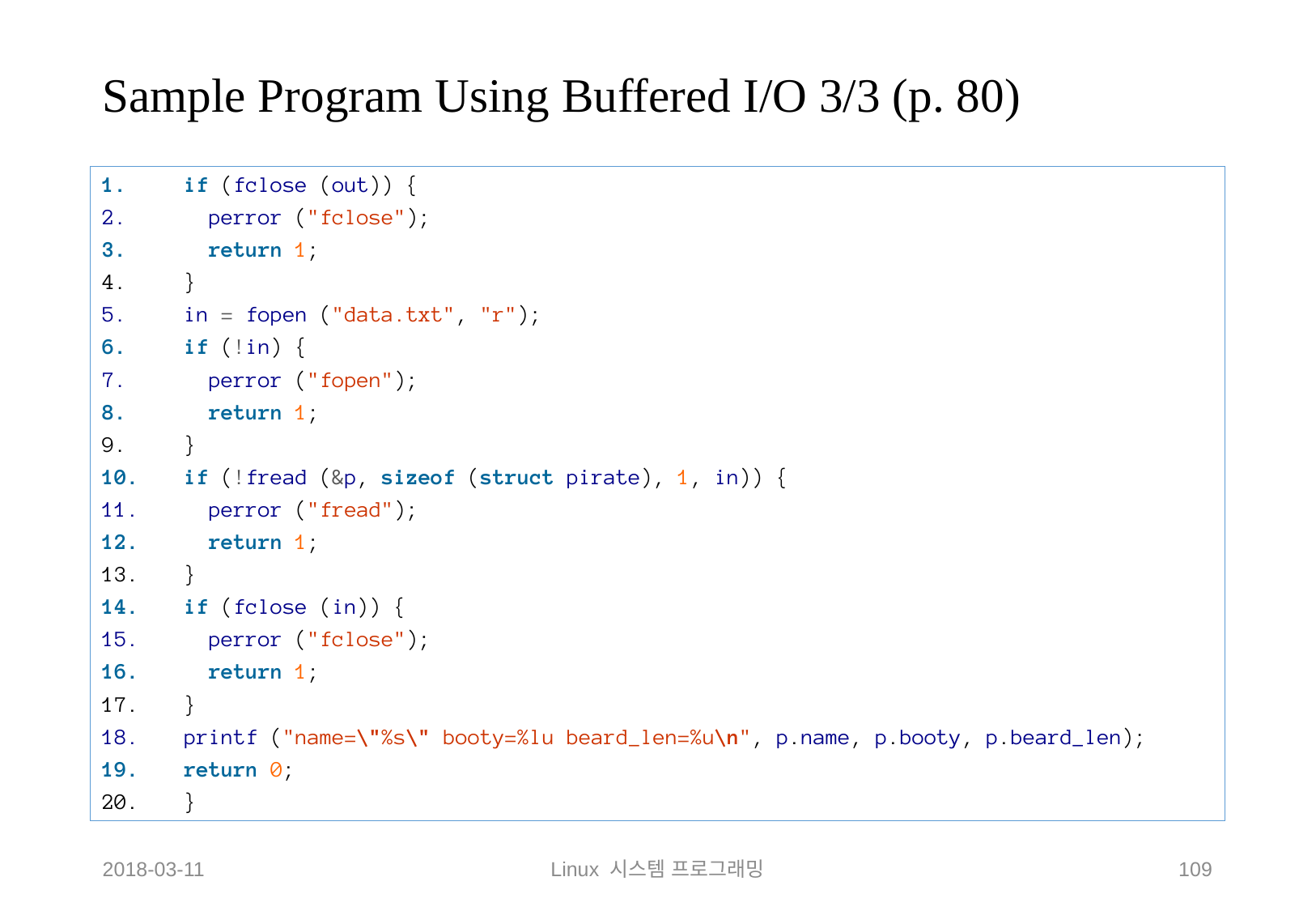

# Sample Program Using Buffered I/O 3/3 (p. 80)
if (fclose (out)) {
  perror ("fclose");
  return 1;
}
in = fopen ("data.txt", "r");
if (!in) {
  perror ("fopen");
  return 1;
}
if (!fread (&p, sizeof (struct pirate), 1, in)) {
  perror ("fread");
  return 1;
}
if (fclose (in)) {
  perror ("fclose");
  return 1;
}
printf ("name=\"%s\" booty=%lu beard_len=%u\n", p.name, p.booty, p.beard_len);
return 0;
}

2018-03-11
Linux 시스템 프로그래밍
109